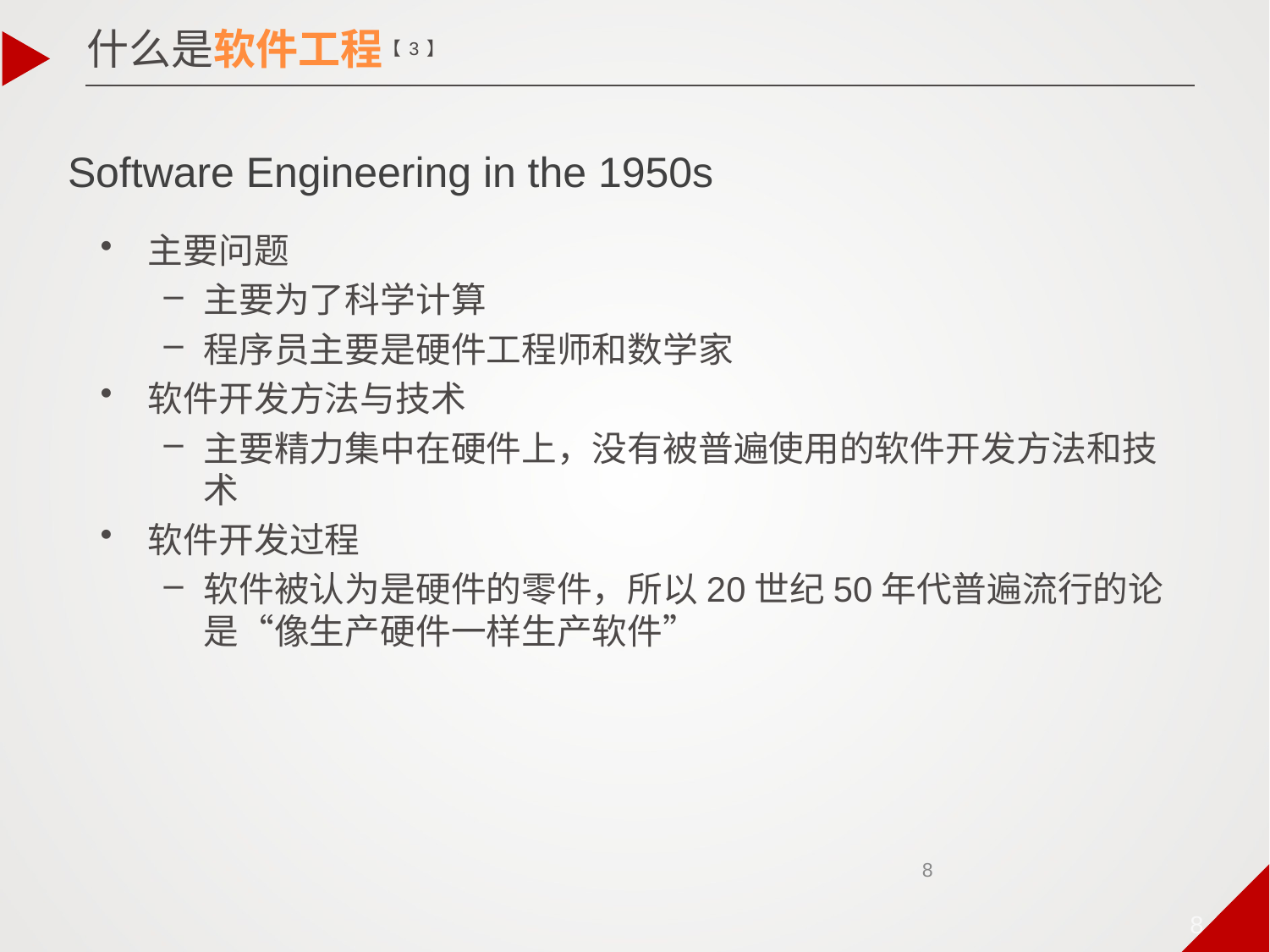

什么是软件工程【3】

# Software Engineering in the 1950s
主要问题
主要为了科学计算
程序员主要是硬件工程师和数学家
软件开发方法与技术
主要精力集中在硬件上，没有被普遍使用的软件开发方法和技术
软件开发过程
软件被认为是硬件的零件，所以20世纪50年代普遍流行的论是“像生产硬件一样生产软件”
8